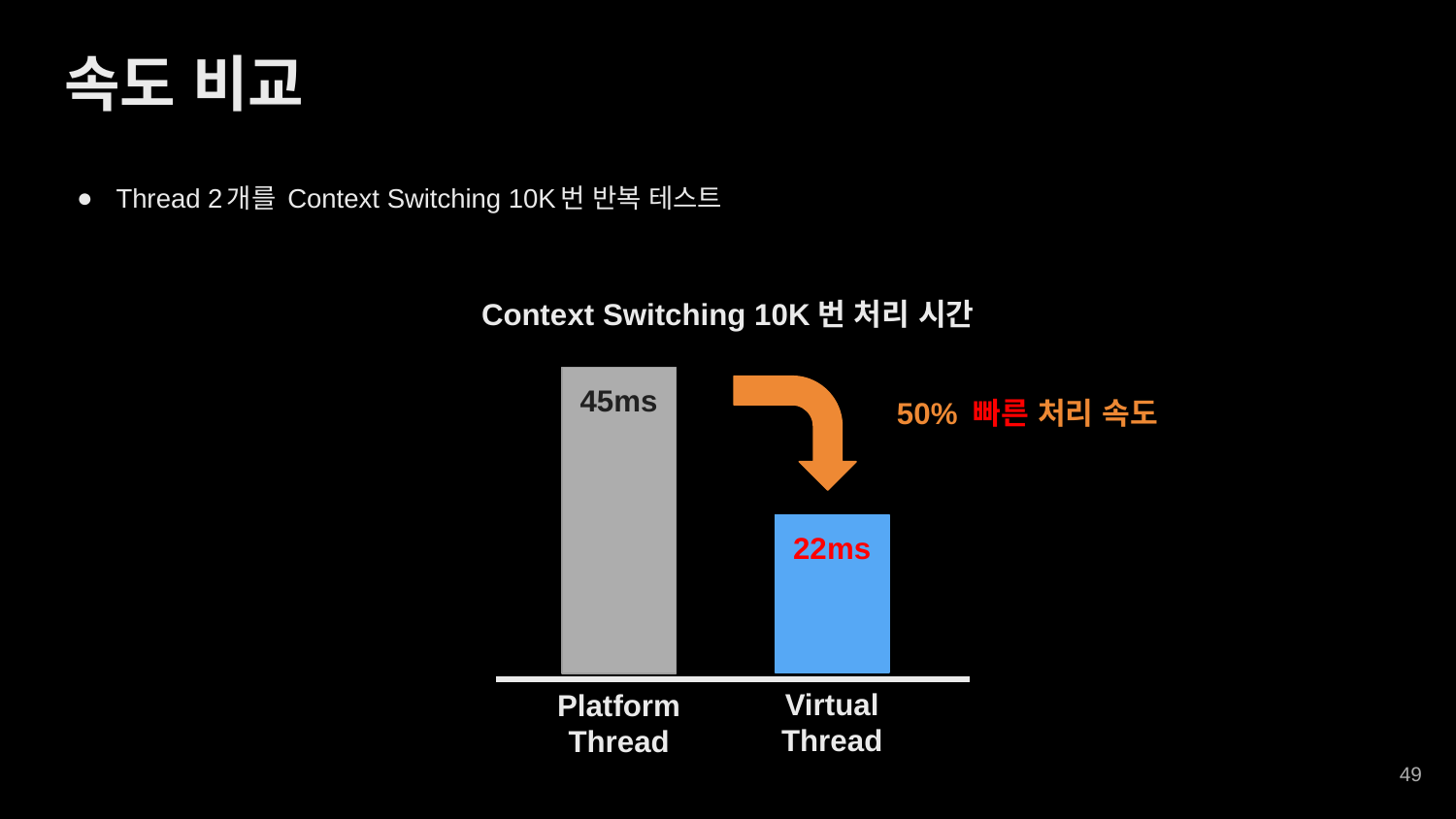

속도 비교
Thread 2개를 Context Switching 10K번 반복 테스트
Context Switching 10K번 처리 시간
45ms

50% 빠른 처리 속도

22ms
Virtual
Thread
Platform
Thread
49